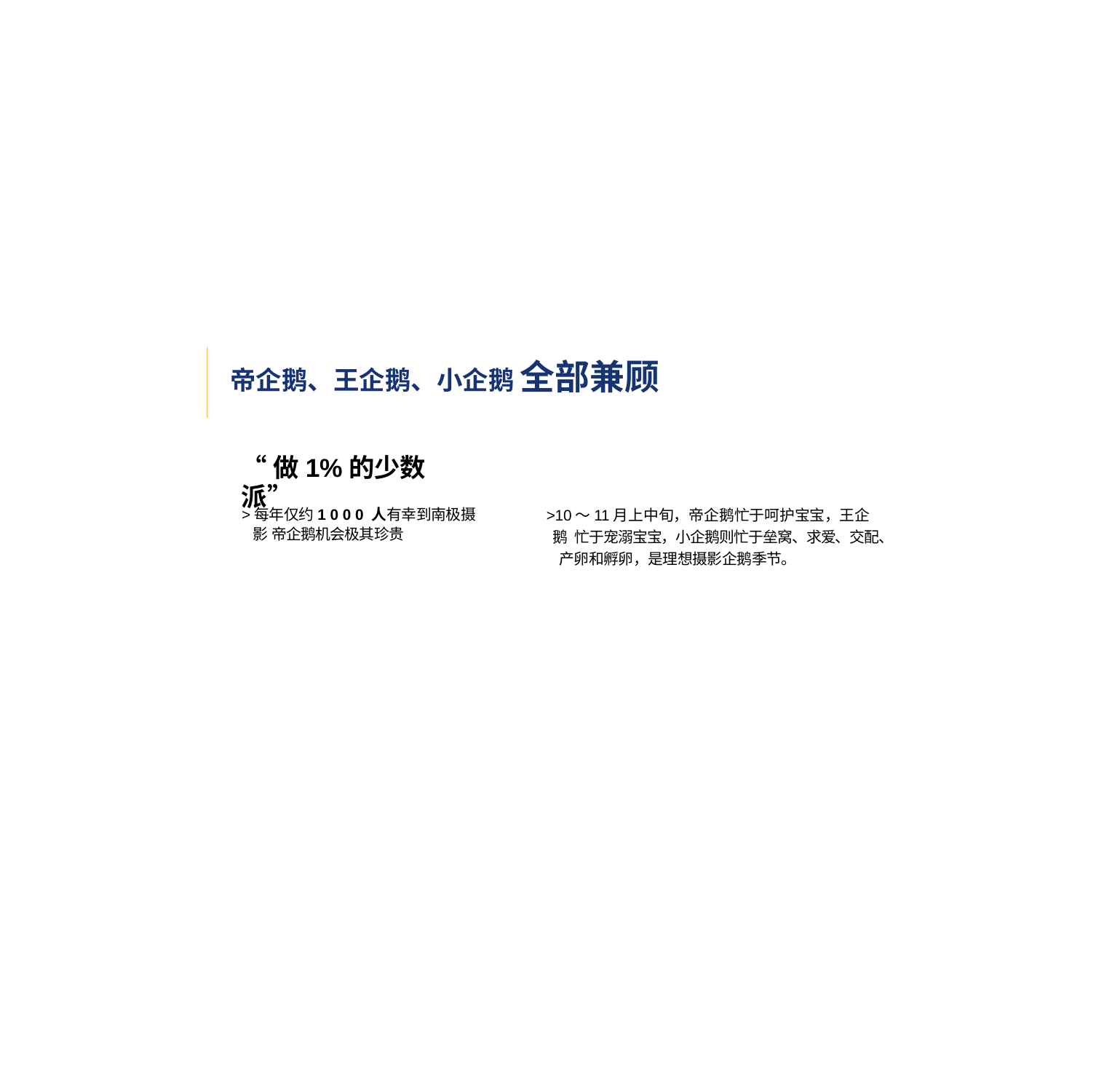

帝企鹅、王企鹅、小企鹅 全部兼顾

“做1%的少数派”

>10～11月上中旬，帝企鹅忙于呵护宝宝，王企鹅  忙于宠溺宝宝，小企鹅则忙于垒窝、求爱、交配、  产卵和孵卵，是理想摄影企鹅季节。

>每年仅约1 0 0 0 人有幸到南极摄影 帝企鹅机会极其珍贵